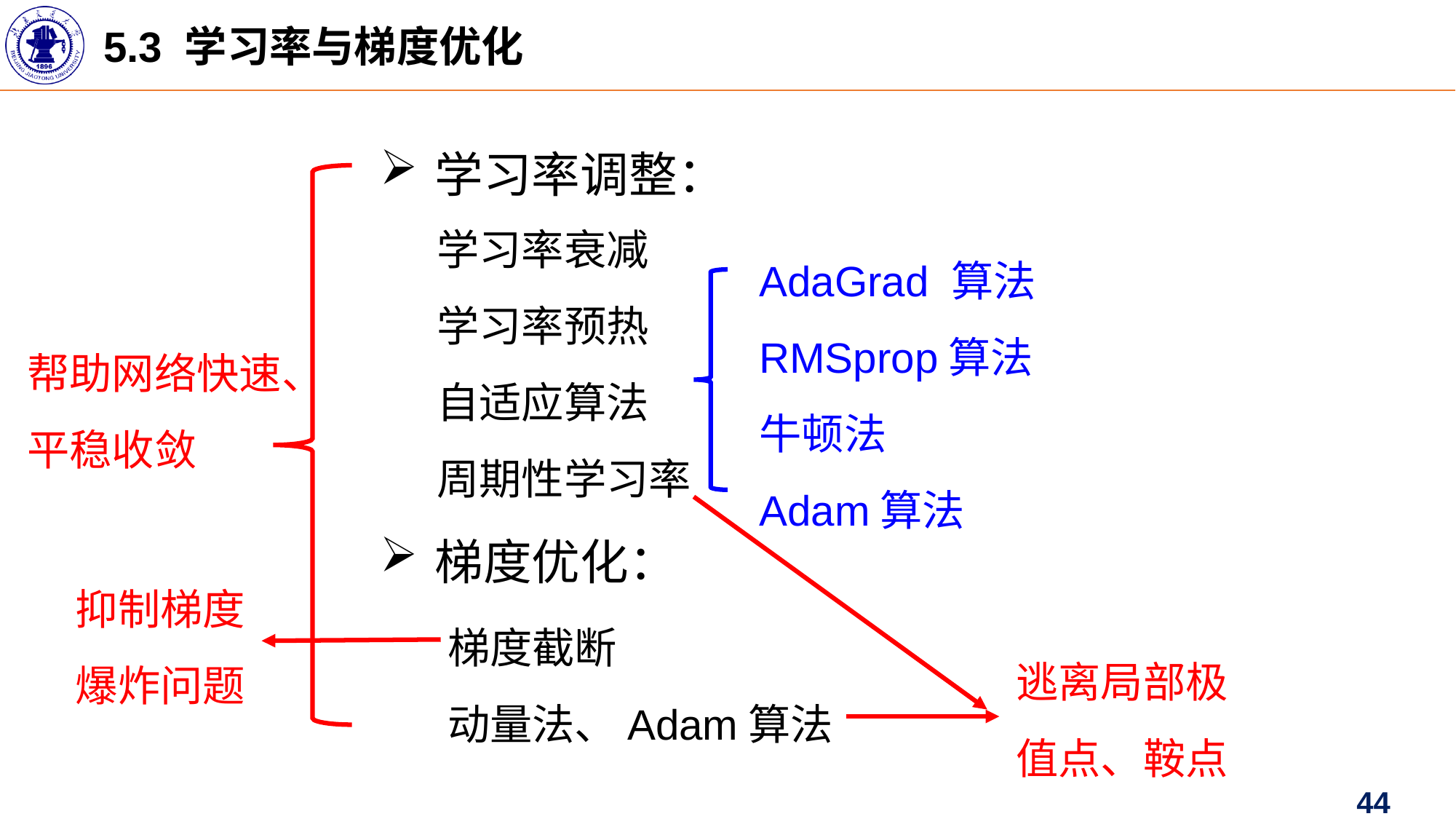

5.3 学习率与梯度优化
学习率调整：

帮助网络快速、平稳收敛

学习率衰减
学习率预热
自适应算法
周期性学习率

AdaGrad 算法
RMSprop算法
牛顿法
Adam算法

梯度优化：

逃离局部极值点、鞍点

抑制梯度爆炸问题

梯度截断
动量法、Adam算法